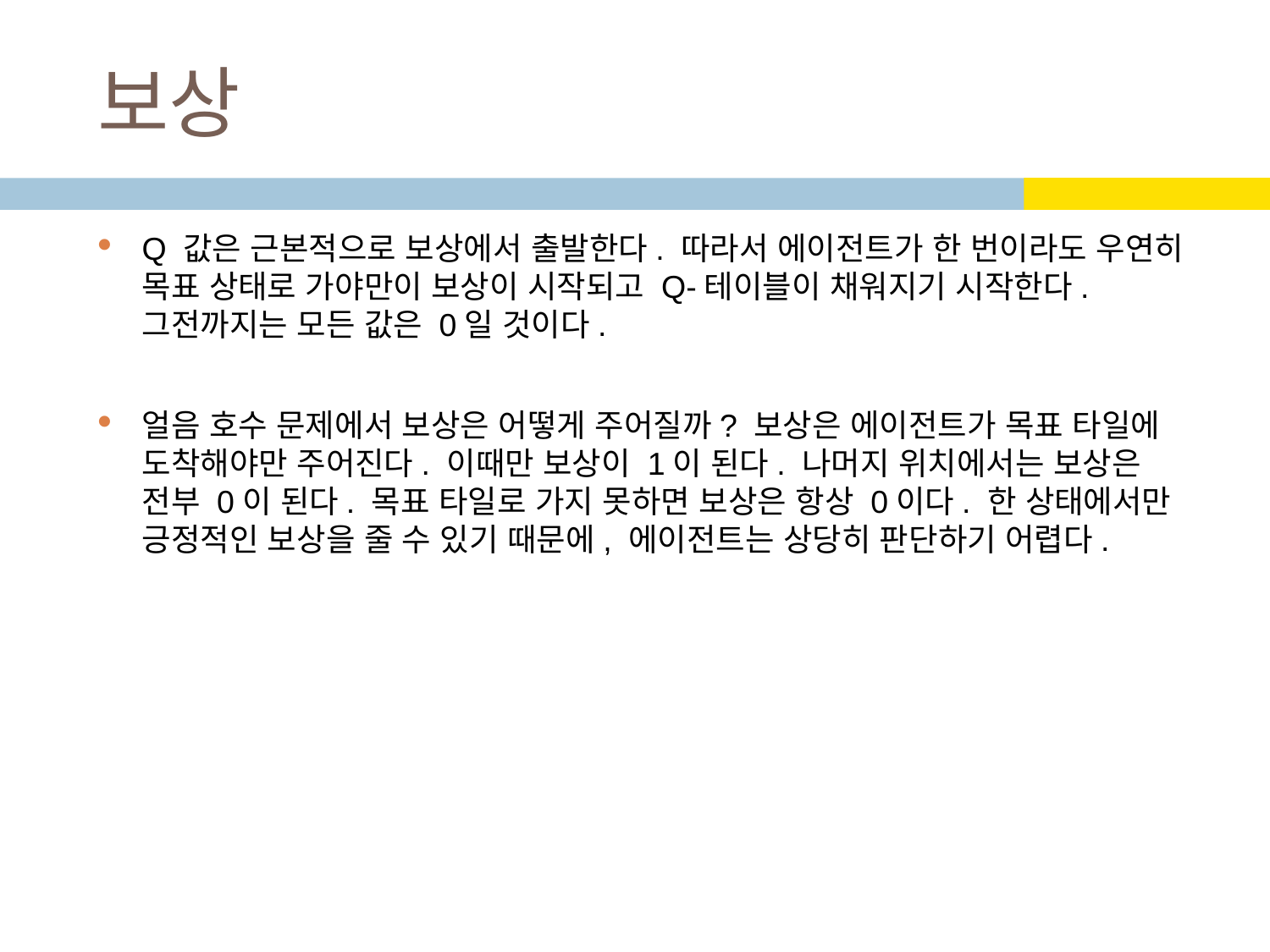

# 보상
Q 값은 근본적으로 보상에서 출발한다. 따라서 에이전트가 한 번이라도 우연히 목표 상태로 가야만이 보상이 시작되고 Q-테이블이 채워지기 시작한다. 그전까지는 모든 값은 0일 것이다.

얼음 호수 문제에서 보상은 어떻게 주어질까? 보상은 에이전트가 목표 타일에 도착해야만 주어진다. 이때만 보상이 1이 된다. 나머지 위치에서는 보상은 전부 0이 된다. 목표 타일로 가지 못하면 보상은 항상 0이다. 한 상태에서만 긍정적인 보상을 줄 수 있기 때문에, 에이전트는 상당히 판단하기 어렵다.